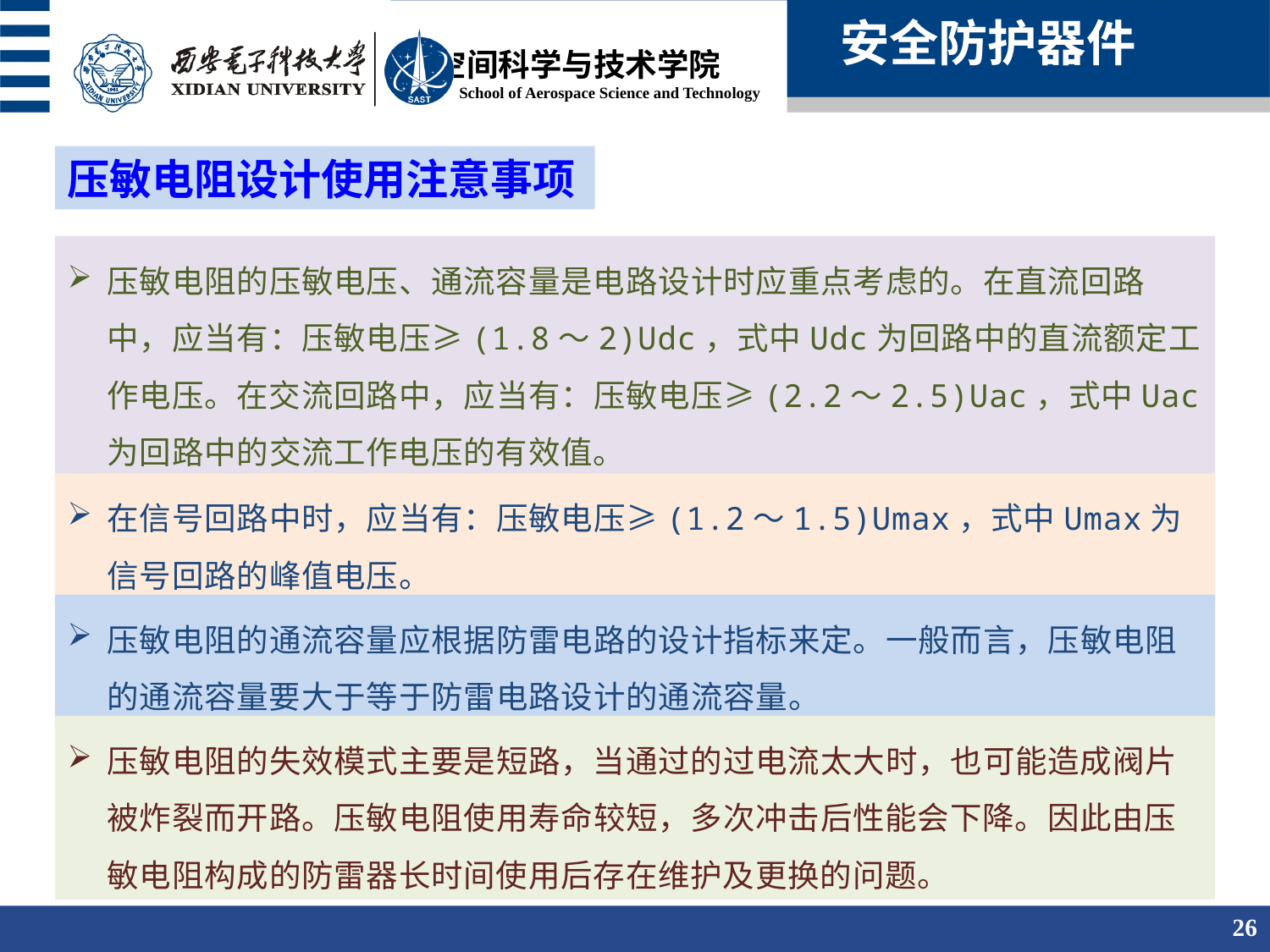

安全防护器件
压敏电阻设计使用注意事项
压敏电阻的压敏电压、通流容量是电路设计时应重点考虑的。在直流回路中，应当有：压敏电压≥(1.8～2)Udc，式中Udc为回路中的直流额定工作电压。在交流回路中，应当有：压敏电压≥(2.2～2.5)Uac，式中Uac为回路中的交流工作电压的有效值。
在信号回路中时，应当有：压敏电压≥(1.2～1.5)Umax，式中Umax为信号回路的峰值电压。
压敏电阻的通流容量应根据防雷电路的设计指标来定。一般而言，压敏电阻的通流容量要大于等于防雷电路设计的通流容量。
压敏电阻的失效模式主要是短路，当通过的过电流太大时，也可能造成阀片被炸裂而开路。压敏电阻使用寿命较短，多次冲击后性能会下降。因此由压敏电阻构成的防雷器长时间使用后存在维护及更换的问题。